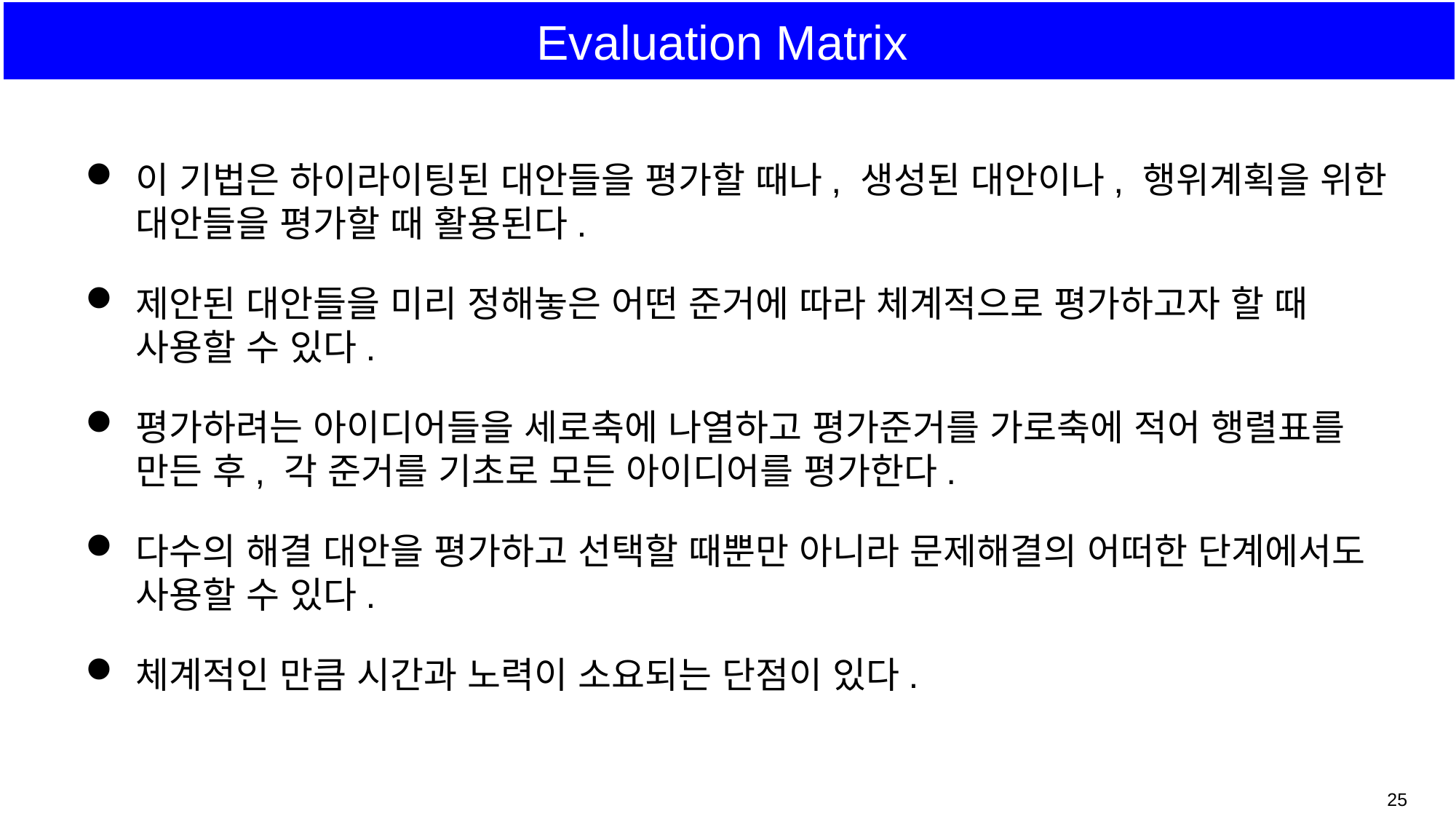

# Evaluation Matrix
이 기법은 하이라이팅된 대안들을 평가할 때나, 생성된 대안이나, 행위계획을 위한 대안들을 평가할 때 활용된다.
제안된 대안들을 미리 정해놓은 어떤 준거에 따라 체계적으로 평가하고자 할 때 사용할 수 있다.
평가하려는 아이디어들을 세로축에 나열하고 평가준거를 가로축에 적어 행렬표를 만든 후, 각 준거를 기초로 모든 아이디어를 평가한다.
다수의 해결 대안을 평가하고 선택할 때뿐만 아니라 문제해결의 어떠한 단계에서도 사용할 수 있다.
체계적인 만큼 시간과 노력이 소요되는 단점이 있다.